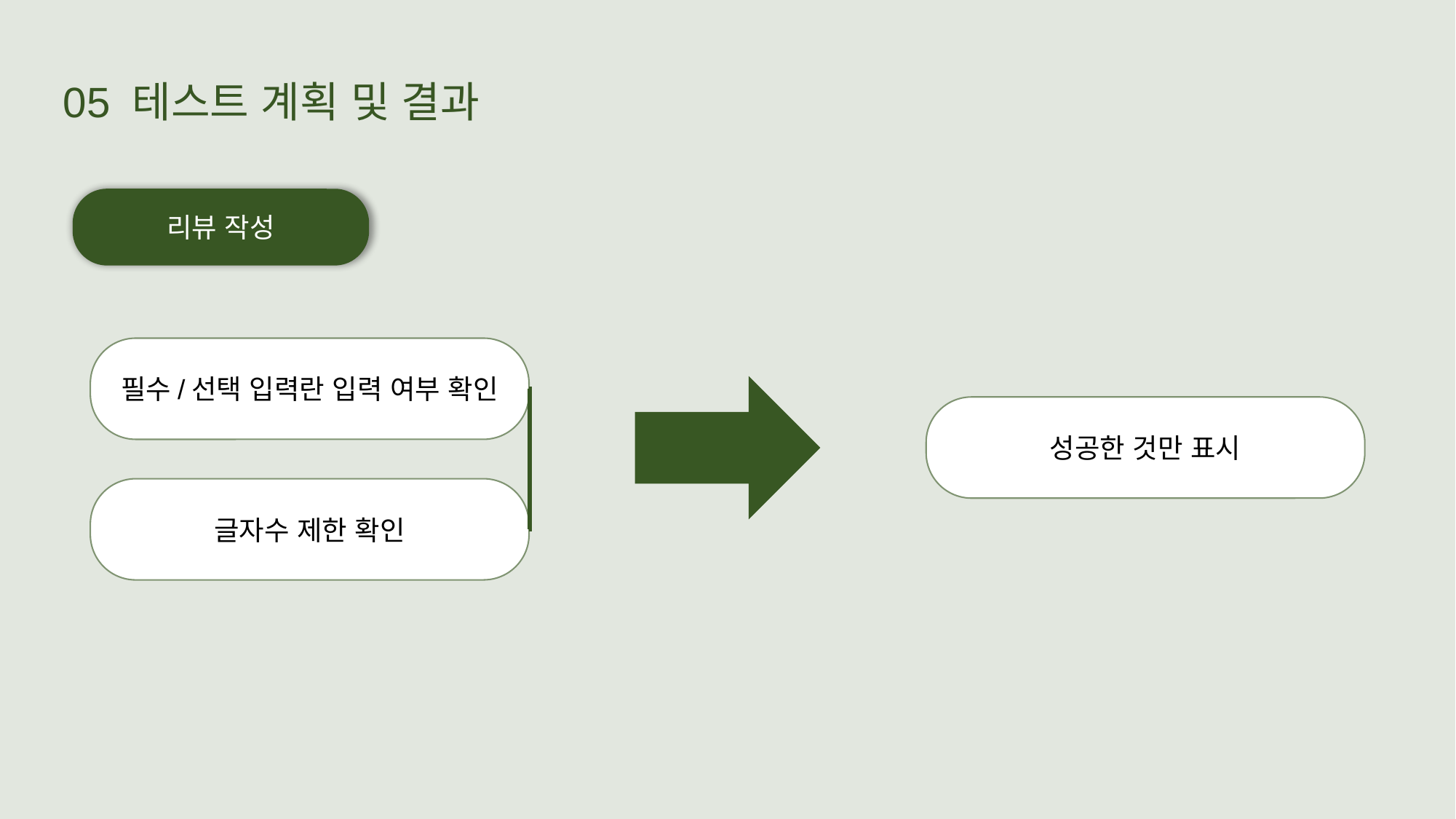

05 테스트 계획 및 결과
리뷰 작성
필수/선택 입력란 입력 여부 확인

성공한 것만 표시
글자수 제한 확인